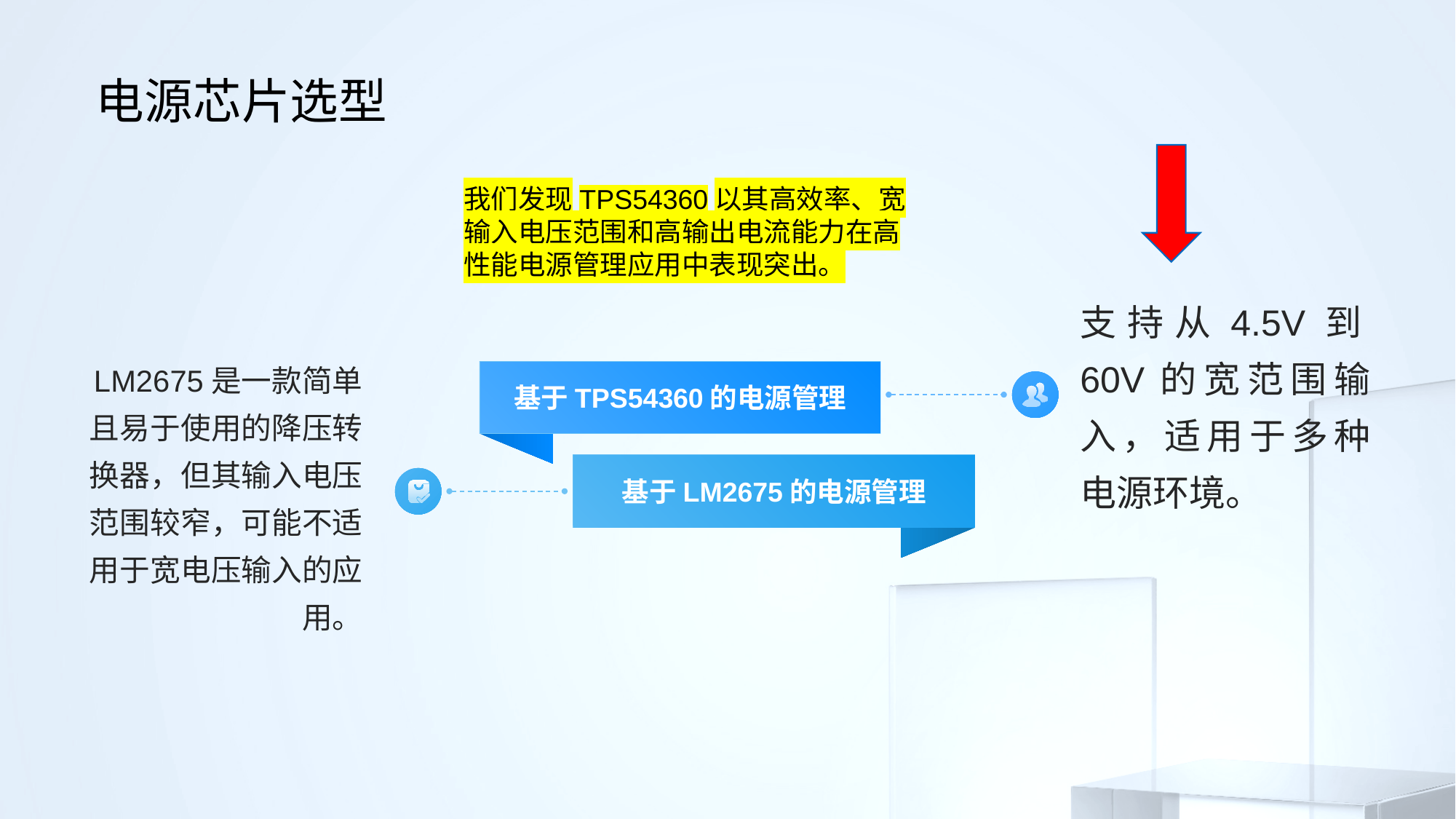

# 电源芯片选型

我们发现TPS54360以其高效率、宽输入电压范围和高输出电流能力在高性能电源管理应用中表现突出。
支持从4.5V到60V的宽范围输入，适用于多种电源环境。
基于TPS54360的电源管理

LM2675是一款简单且易于使用的降压转换器，但其输入电压范围较窄，可能不适用于宽电压输入的应用。
基于LM2675的电源管理